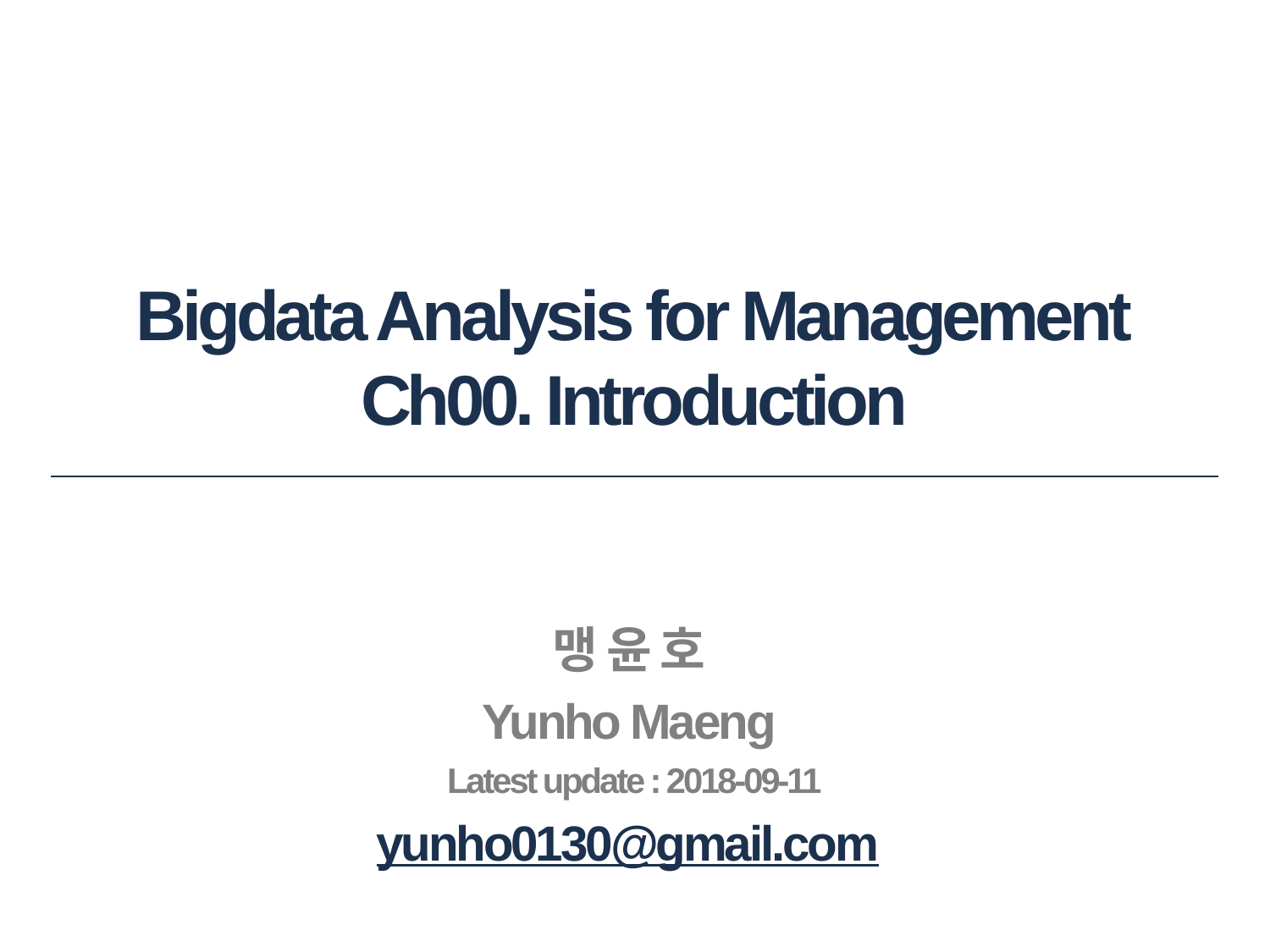

# Bigdata Analysis for Management Ch00. Introduction

맹 윤 호
Yunho Maeng
Latest update : 2018-09-11
yunho0130@gmail.com